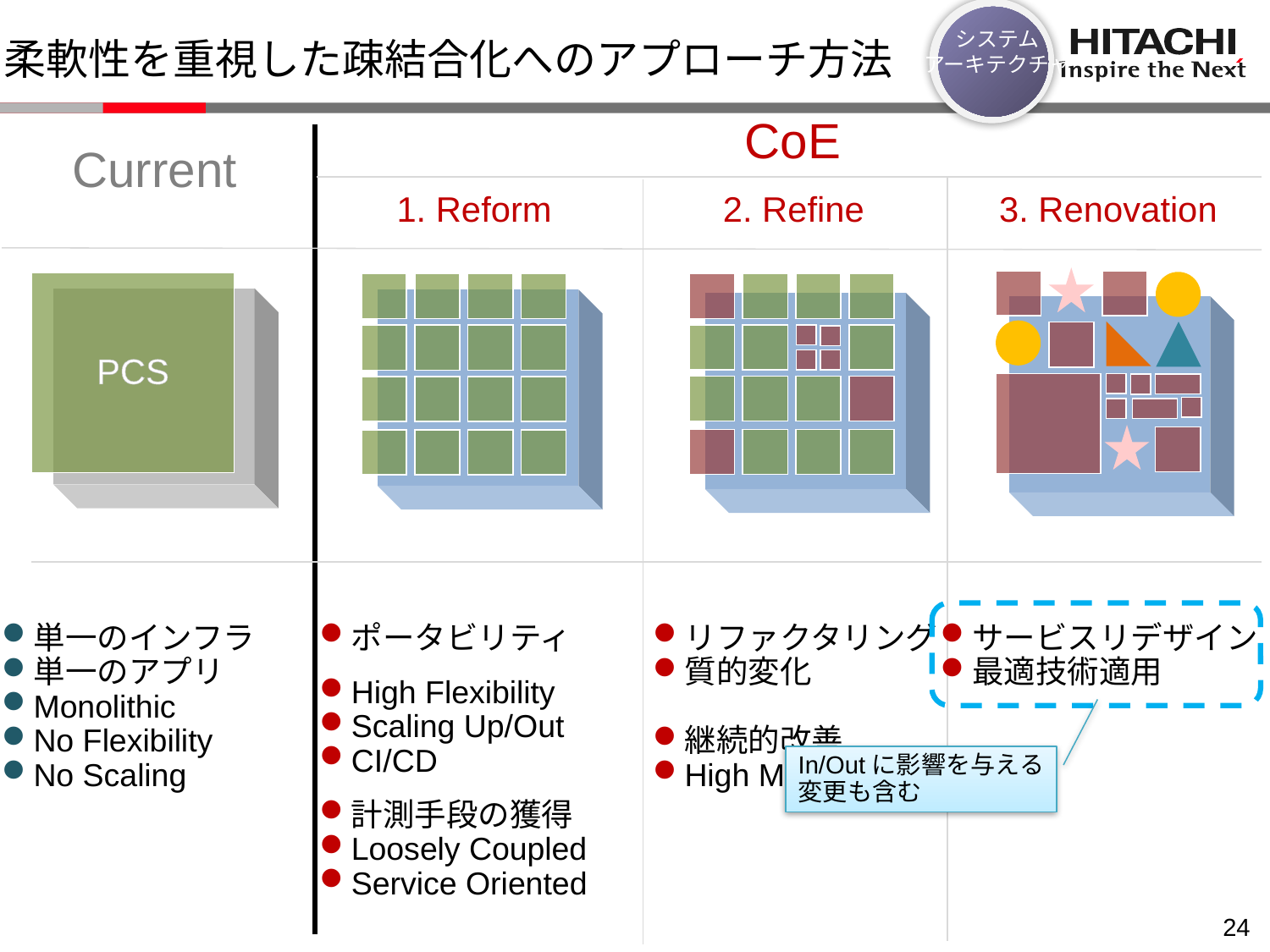

システム
アーキテクチャ
柔軟性を重視した疎結合化へのアプローチ方法
CoE
Current
1. Reform
2. Refine
3. Renovation

PCS

単一のインフラ
単一のアプリ
Monolithic
No Flexibility
No Scaling
ポータビリティ

High Flexibility
Scaling Up/Out
CI/CD

計測手段の獲得
Loosely Coupled
Service Oriented
リファクタリング
質的変化

継続的改善
High Maintainability
サービスリデザイン
最適技術適用
In/Outに影響を与える
変更も含む

24